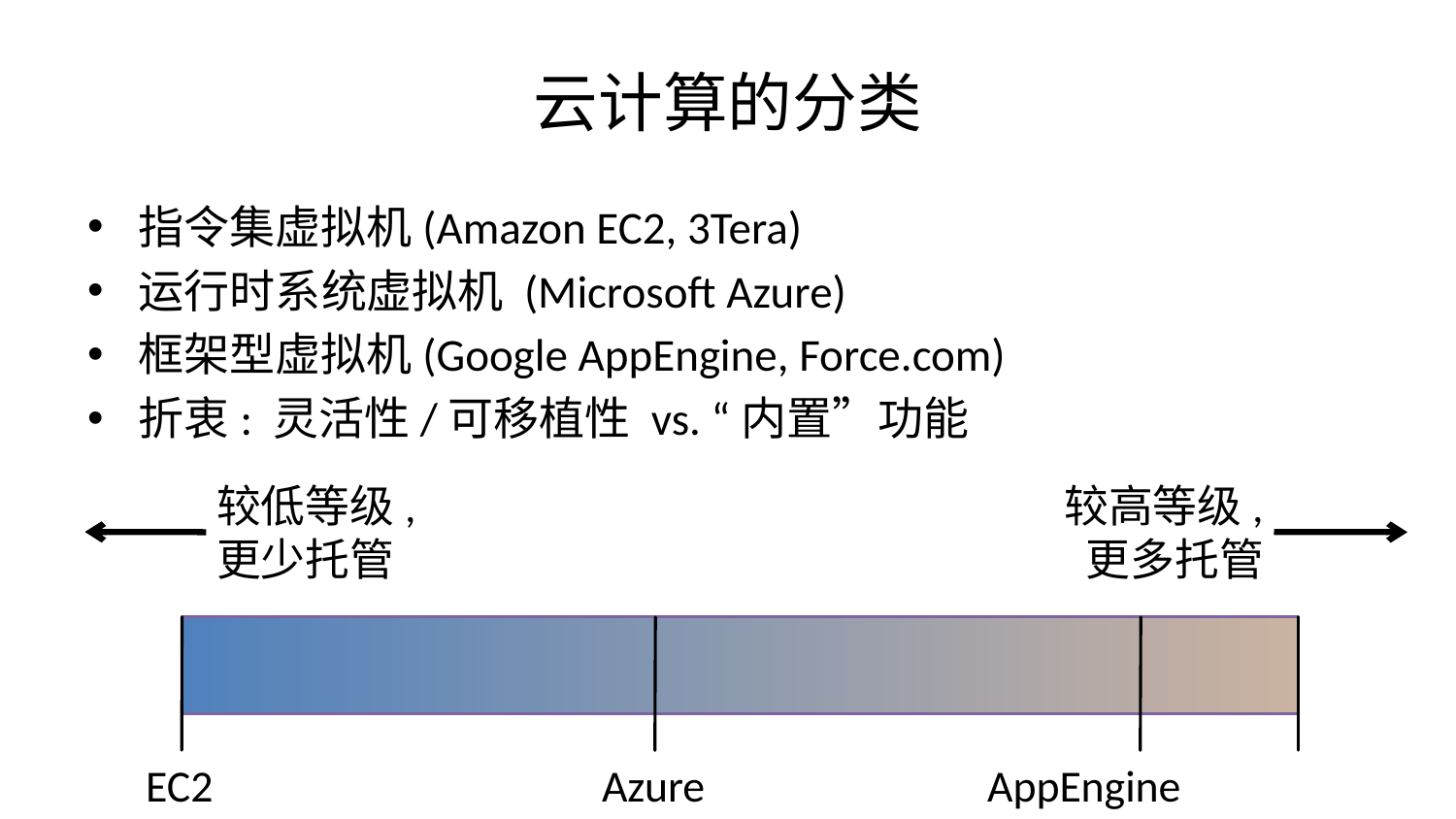

# 云计算的分类
指令集虚拟机(Amazon EC2, 3Tera)
运行时系统虚拟机 (Microsoft Azure)
框架型虚拟机(Google AppEngine, Force.com)
折衷: 灵活性/可移植性 vs. “内置”功能
较低等级,
更少托管
较高等级,
更多托管

EC2
Azure
AppEngine